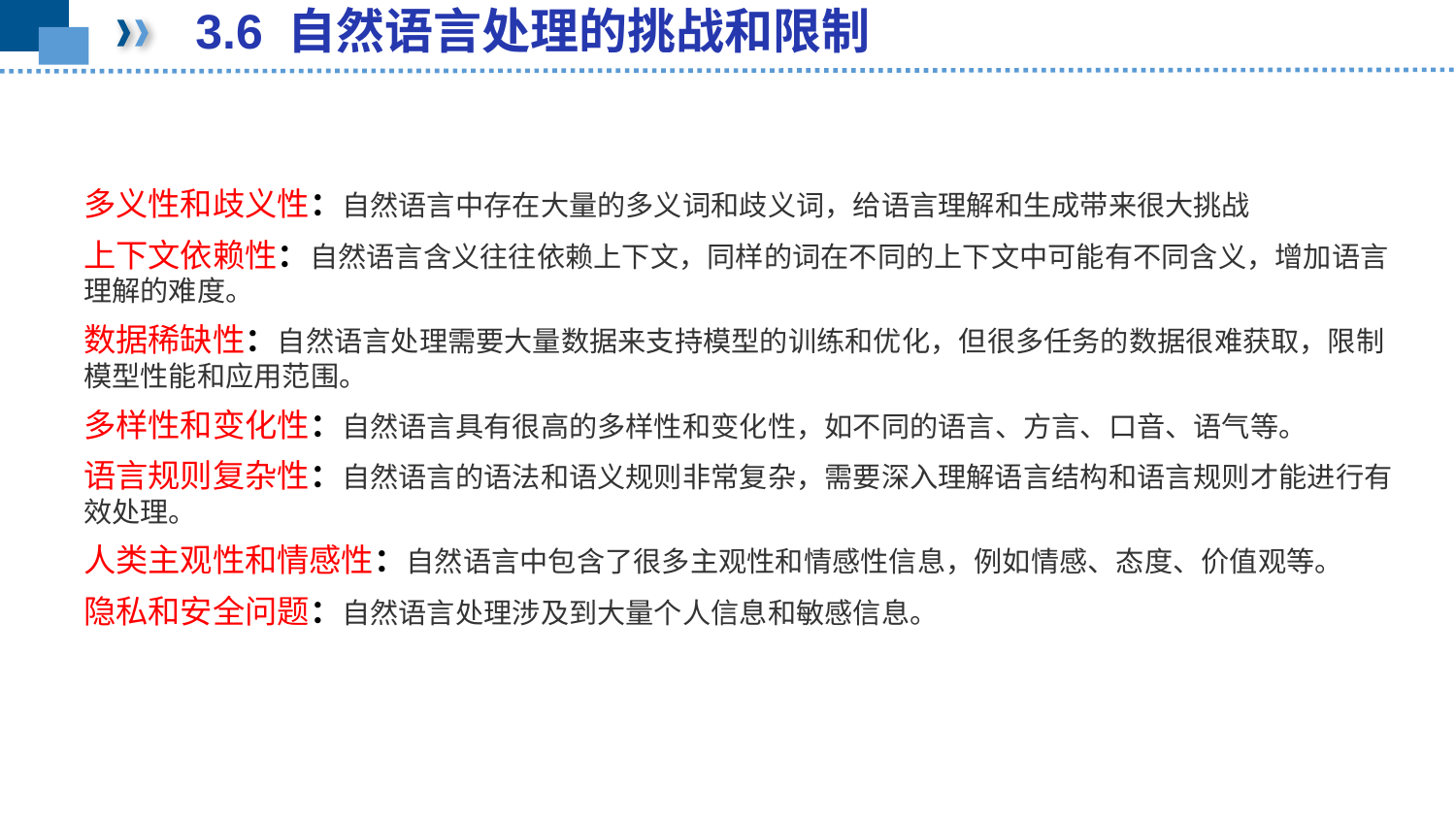

3.6 自然语言处理的挑战和限制

多义性和歧义性：自然语言中存在大量的多义词和歧义词，给语言理解和生成带来很大挑战
上下文依赖性：自然语言含义往往依赖上下文，同样的词在不同的上下文中可能有不同含义，增加语言理解的难度。
数据稀缺性：自然语言处理需要大量数据来支持模型的训练和优化，但很多任务的数据很难获取，限制模型性能和应用范围。
多样性和变化性：自然语言具有很高的多样性和变化性，如不同的语言、方言、口音、语气等。
语言规则复杂性：自然语言的语法和语义规则非常复杂，需要深入理解语言结构和语言规则才能进行有效处理。
人类主观性和情感性：自然语言中包含了很多主观性和情感性信息，例如情感、态度、价值观等。
隐私和安全问题：自然语言处理涉及到大量个人信息和敏感信息。